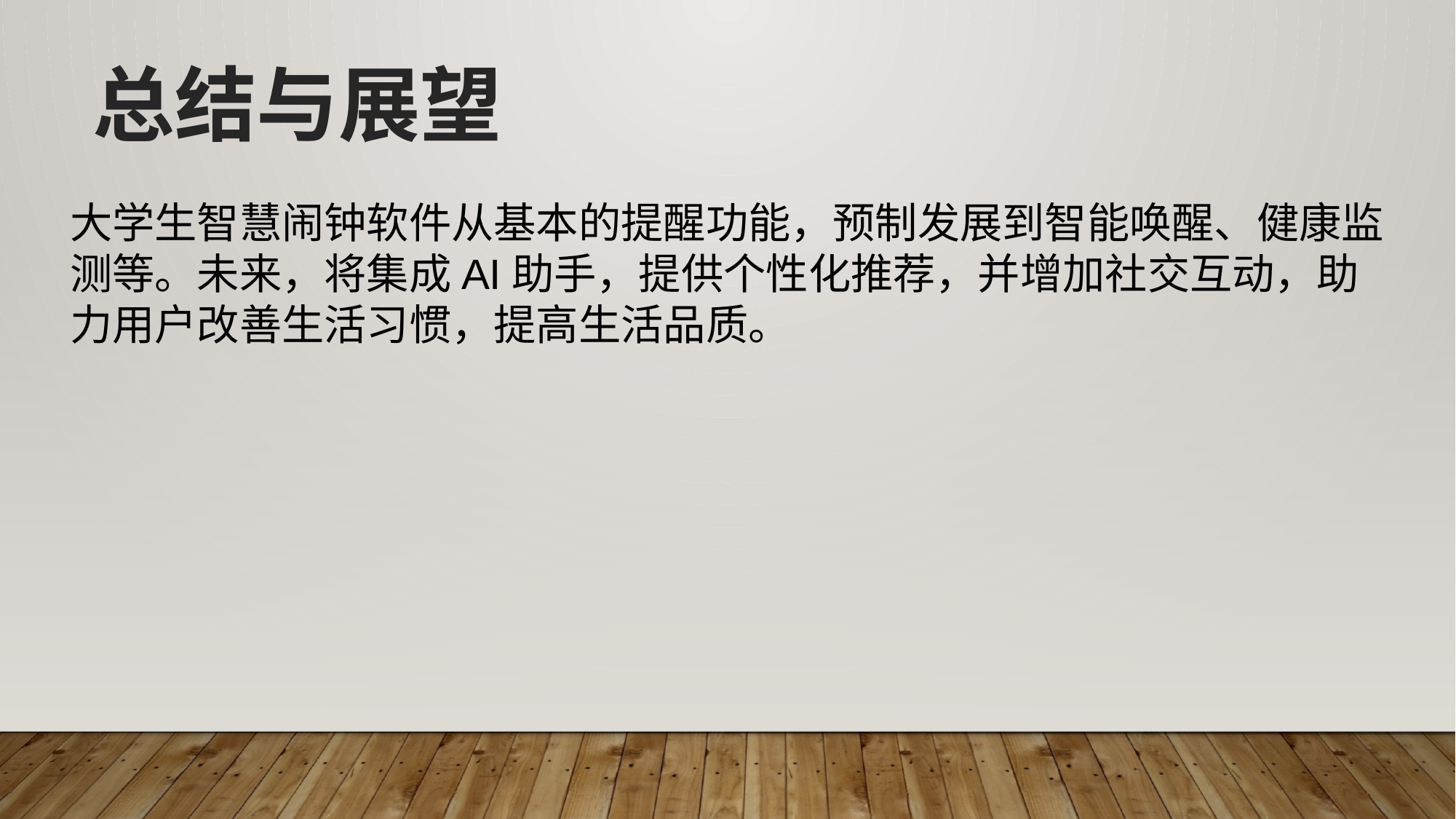

总结与展望
大学生智慧闹钟软件从基本的提醒功能，预制发展到智能唤醒、健康监测等。未来，将集成AI助手，提供个性化推荐，并增加社交互动，助力用户改善生活习惯，提高生活品质。